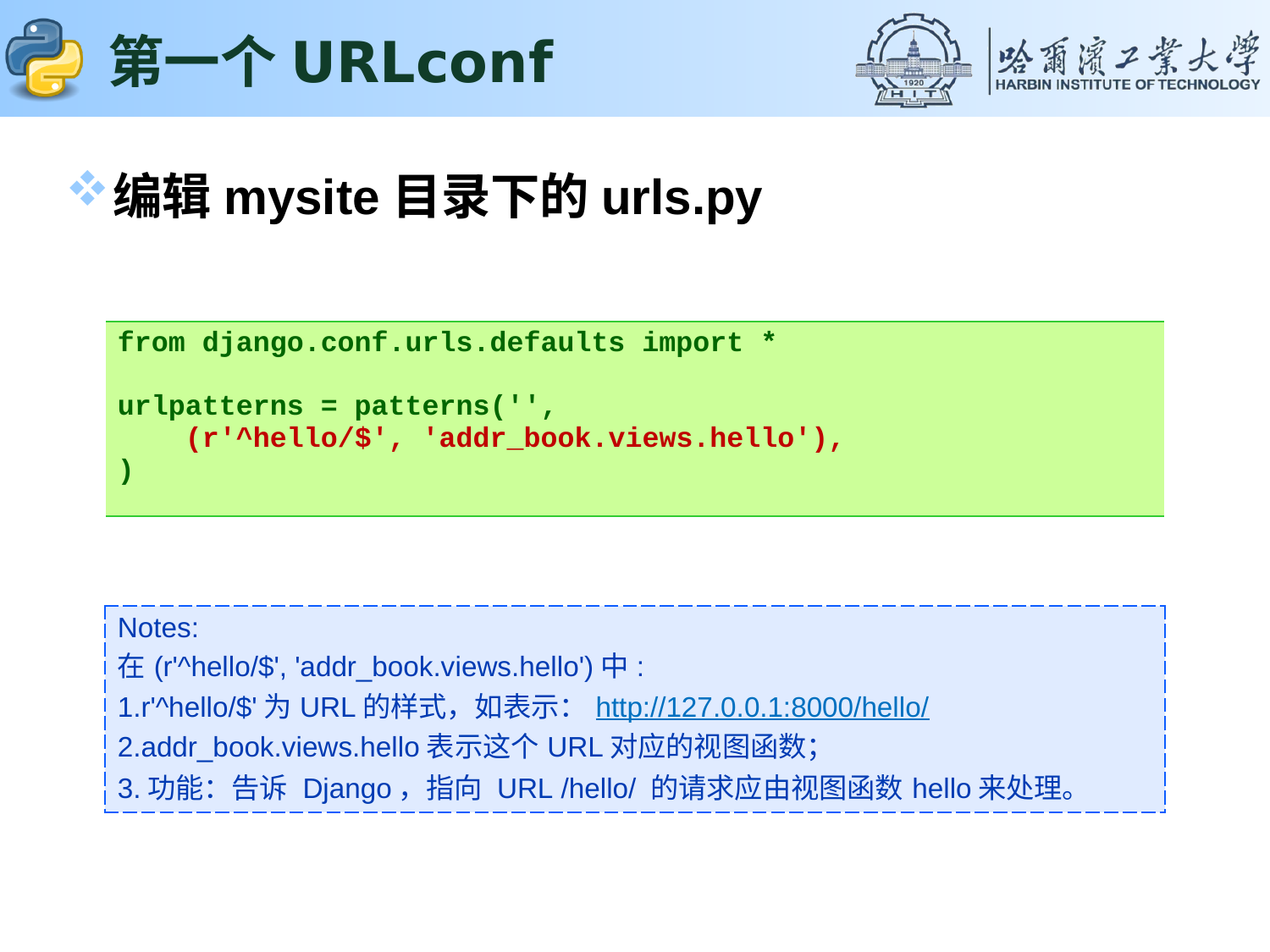

# 第一个URLconf
编辑mysite目录下的urls.py
| from django.conf.urls.defaults import \* urlpatterns = patterns('', (r'^hello/$', 'addr\_book.views.hello'), ) |
| --- |
| Notes: 在(r'^hello/$', 'addr\_book.views.hello')中: 1.r'^hello/$'为URL的样式，如表示：http://127.0.0.1:8000/hello/ 2.addr\_book.views.hello表示这个URL对应的视图函数； 3.功能：告诉 Django，指向 URL /hello/ 的请求应由视图函数hello来处理。 |
| --- |